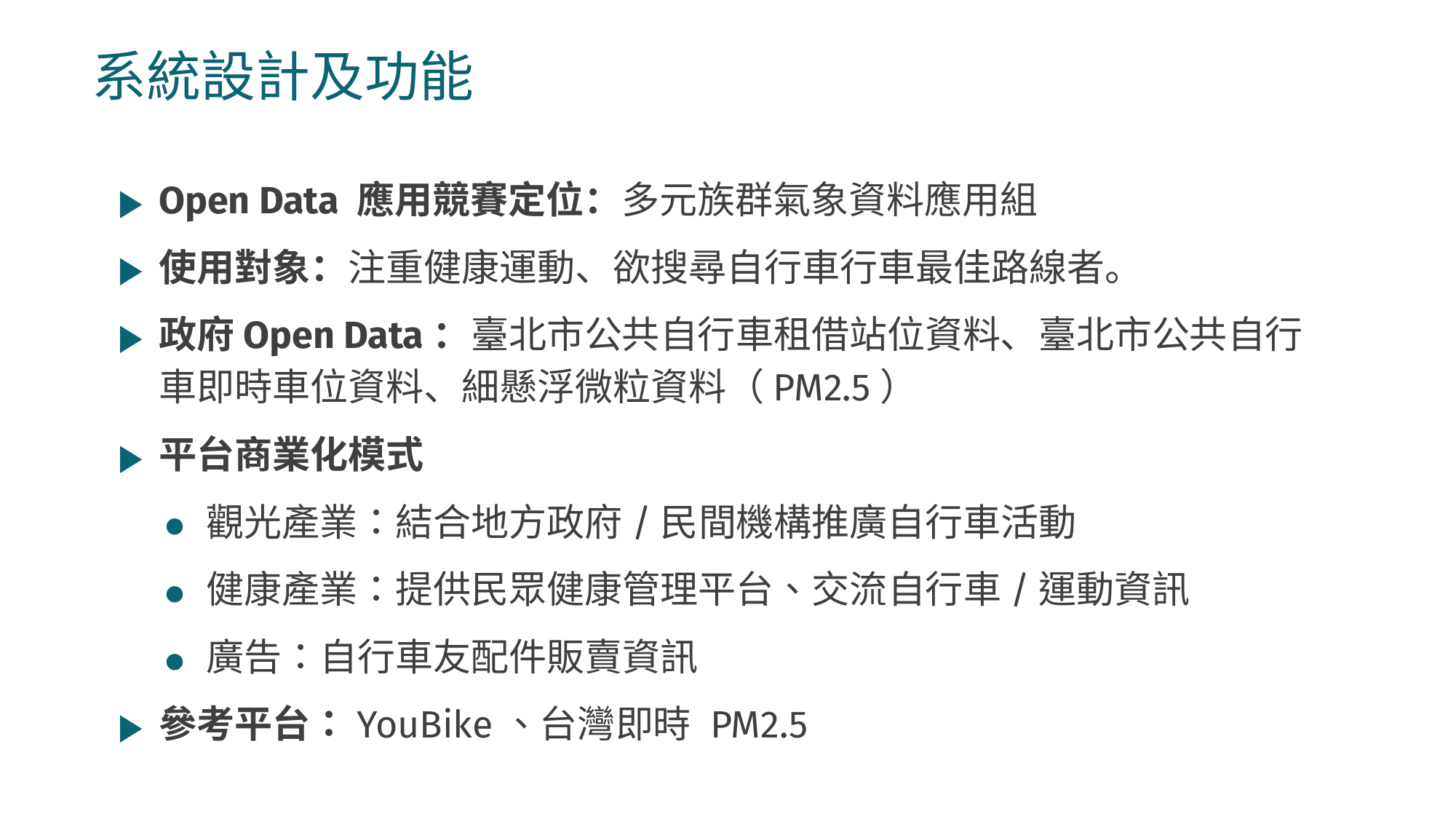

# 系統設計及功能
Open Data 應用競賽定位：多元族群氣象資料應用組
使用對象：注重健康運動、欲搜尋自行車行車最佳路線者。
政府Open Data：臺北市公共自行車租借站位資料、臺北市公共自行車即時車位資料、細懸浮微粒資料（PM2.5）
平台商業化模式
觀光產業：結合地方政府/民間機構推廣自行車活動
健康產業：提供民眾健康管理平台、交流自行車/運動資訊
廣告：自行車友配件販賣資訊
參考平台：YouBike、台灣即時 PM2.5